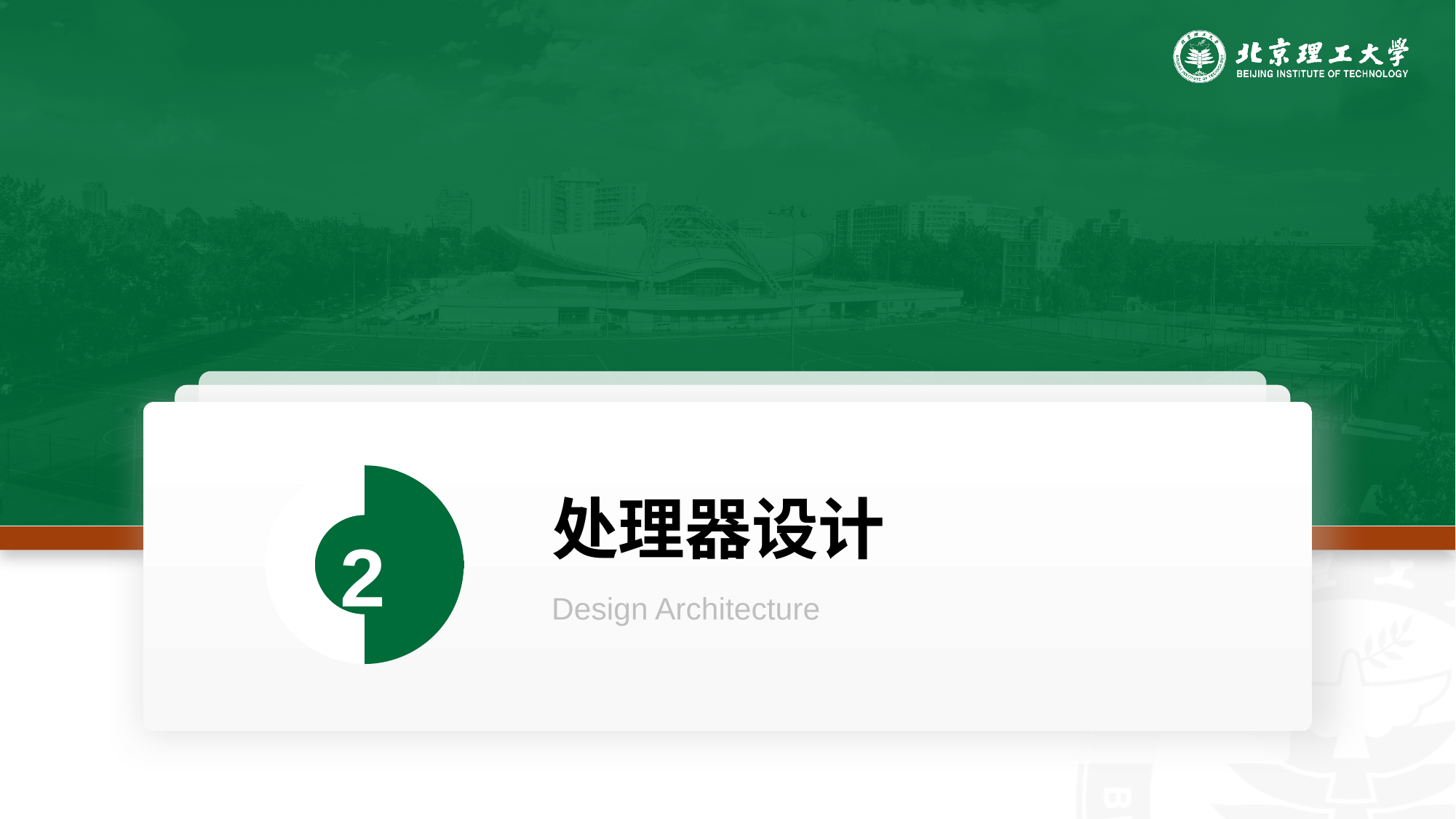

### Chart

| Category | 销售额 |
|---|---|
| 第一季度 | 3.0 |
| 第二季度 | 3.0 |
处理器设计
2
Design Architecture